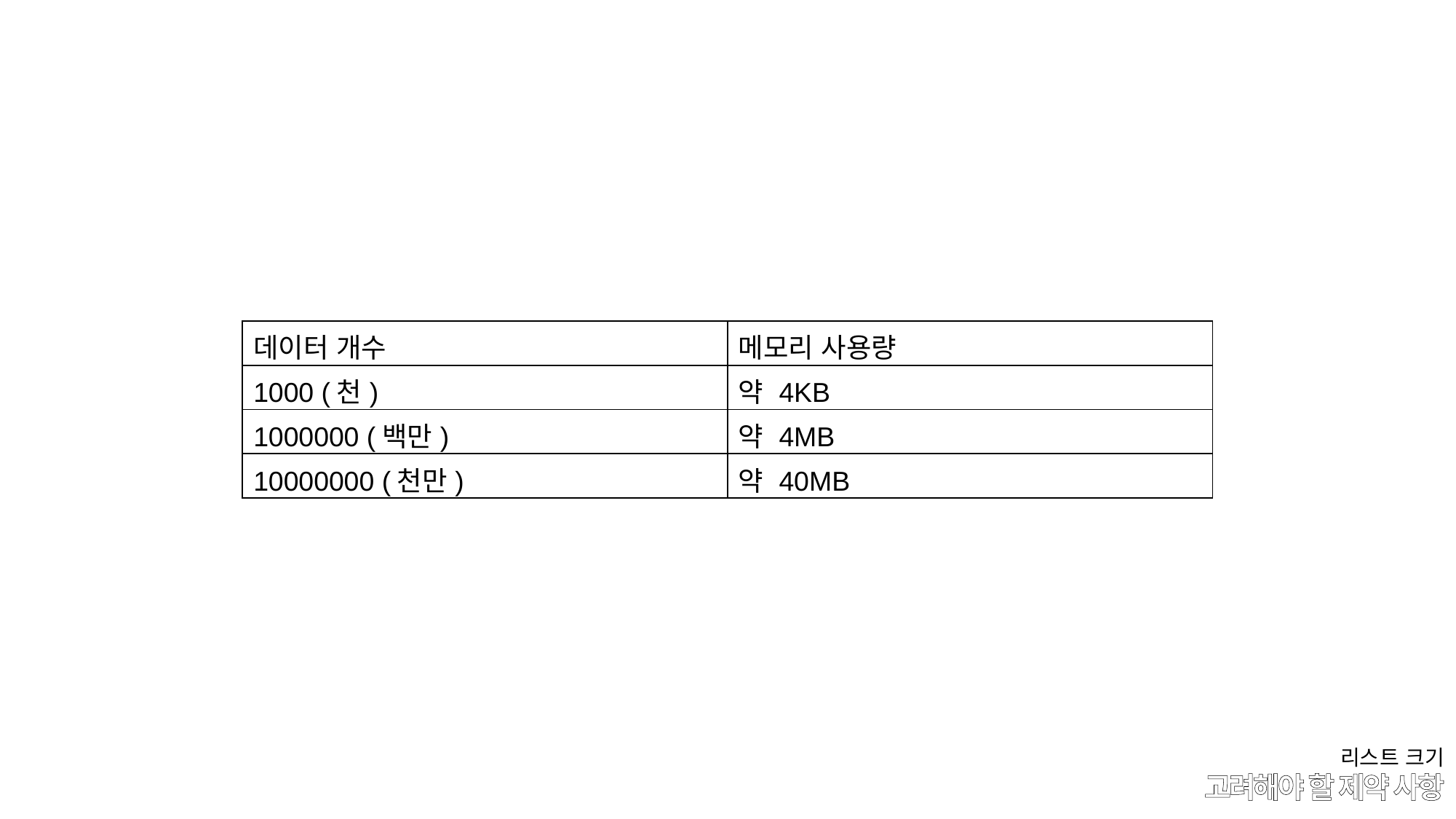

| 데이터 개수 | 메모리 사용량 |
| --- | --- |
| 1000 (천) | 약 4KB |
| 1000000 (백만) | 약 4MB |
| 10000000 (천만) | 약 40MB |
리스트 크기
# 고려해야 할 제약 사항